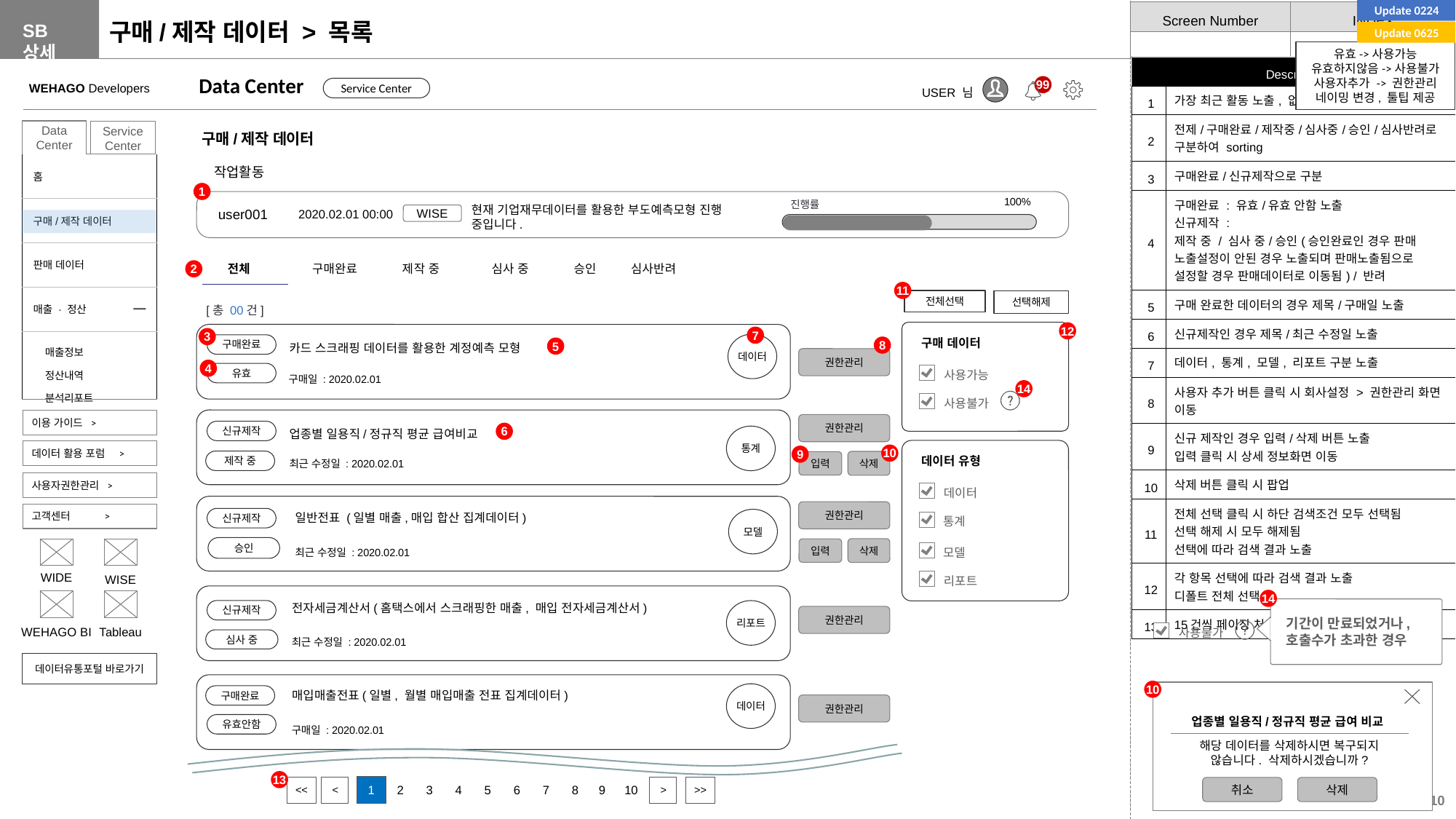

Update 0224
# 구매/제작 데이터 > 목록
Update 0625
유효->사용가능
유효하지않음->사용불가
사용자추가 -> 권한관리
네이밍 변경, 툴팁 제공
| Description |  |
| --- | --- |
| 1 | 가장 최근 활동 노출, 없을 경우 노출안됨 |
| 2 | 전제/구매완료/제작중/심사중/승인/심사반려로 구분하여 sorting |
| 3 | 구매완료/신규제작으로 구분 |
| 4 | 구매완료 : 유효/유효 안함 노출 신규제작 : 제작 중 / 심사 중/승인(승인완료인 경우 판매 노출설정이 안된 경우 노출되며 판매노출됨으로 설정할 경우 판매데이터로 이동됨) / 반려 |
| 5 | 구매 완료한 데이터의 경우 제목/구매일 노출 |
| 6 | 신규제작인 경우 제목/최근 수정일 노출 |
| 7 | 데이터, 통계, 모델, 리포트 구분 노출 |
| 8 | 사용자 추가 버튼 클릭 시 회사설정 > 권한관리 화면 이동 |
| 9 | 신규 제작인 경우 입력/삭제 버튼 노출 입력 클릭 시 상세 정보화면 이동 |
| 10 | 삭제 버튼 클릭 시 팝업 |
| 11 | 전체 선택 클릭 시 하단 검색조건 모두 선택됨 선택 해제 시 모두 해제됨 선택에 따라 검색 결과 노출 |
| 12 | 각 항목 선택에 따라 검색 결과 노출 디폴트 전체 선택 |
| 13 | 15건씩 페이징 처리 |
Data Center
WEHAGO Developers
99

Service Center
USER 님

Data Center
Service Center
구매/제작 데이터
| 홈 |
| --- |
| 구매/제작 데이터 |
| 판매 데이터 |
| 매출 · 정산 |
| 매출정보 정산내역 분석리포트 |
작업활동
1
100%

진행률
현재 기업재무데이터를 활용한 부도예측모형 진행 중입니다.
user001
2020.02.01 00:00
WISE

전체                  구매완료             제작 중               심사 중             승인          심사반려
2
11
선택해제
전체선택
[총 00건]

12

7
3
구매 데이터
데이터
구매완료
카드 스크래핑 데이터를 활용한 계정예측 모형
8
5
권한관리
4
유효
사용가능

구매일 : 2020.02.01
14

사용불가

이용 가이드  >
권한관리
업종별 일용직/정규직 평균 급여비교
신규제작
6
통계

데이터 활용 포럼    >
10
9
데이터 유형
제작 중
삭제
입력
최근 수정일 : 2020.02.01
사용자권한관리  >
데이터

권한관리
고객센터           >
일반전표 (일별 매출,매입 합산 집계데이터)
신규제작
모델
통계

승인
삭제
입력

최근 수정일 : 2020.02.01
모델

WIDE
WISE
리포트

14

전자세금계산서(홈택스에서 스크래핑한 매출, 매입 전자세금계산서)
기간이 만료되었거나, 호출수가 초과한 경우

신규제작
리포트
권한관리
WEHAGO BI
Tableau

사용불가

심사 중
최근 수정일 : 2020.02.01
데이터유통포털 바로가기

10
매입매출전표(일별, 월별 매입매출 전표 집계데이터)

데이터
구매완료
권한관리
업종별 일용직/정규직 평균 급여 비교
유효안함
구매일 : 2020.02.01
해당 데이터를 삭제하시면 복구되지 않습니다. 삭제하시겠습니까?

13
| 1 | 2 | 3 | 4 | 5 | 6 | 7 | 8 | 9 | 10 |
| --- | --- | --- | --- | --- | --- | --- | --- | --- | --- |
| << |
| --- |
| < |
| --- |
| > |
| --- |
| >> |
| --- |
취소
삭제